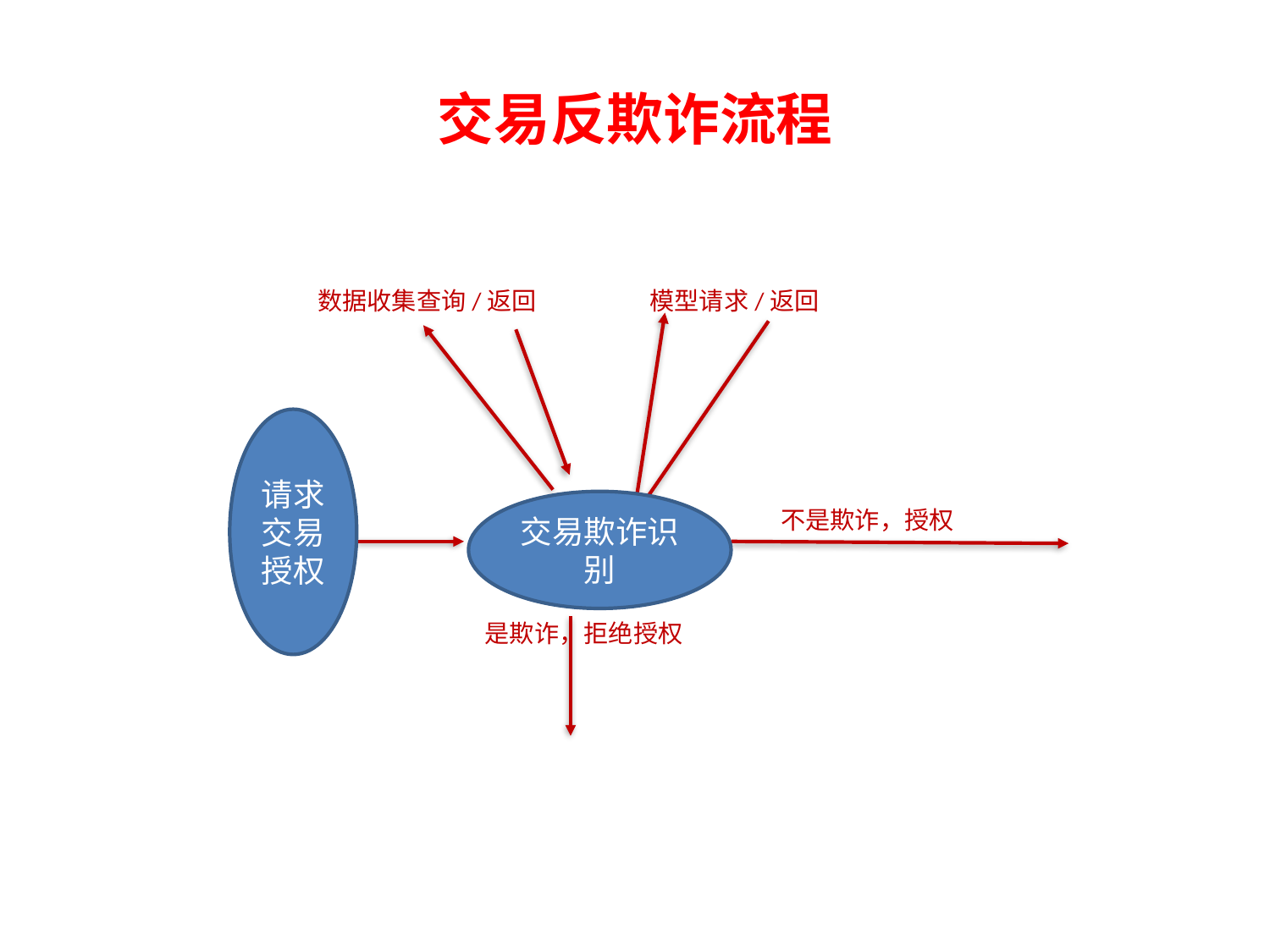

# 交易反欺诈流程
数据收集查询/返回
模型请求/返回
请求交易授权
交易欺诈识别
                  不是欺诈，授权
是欺诈，拒绝授权